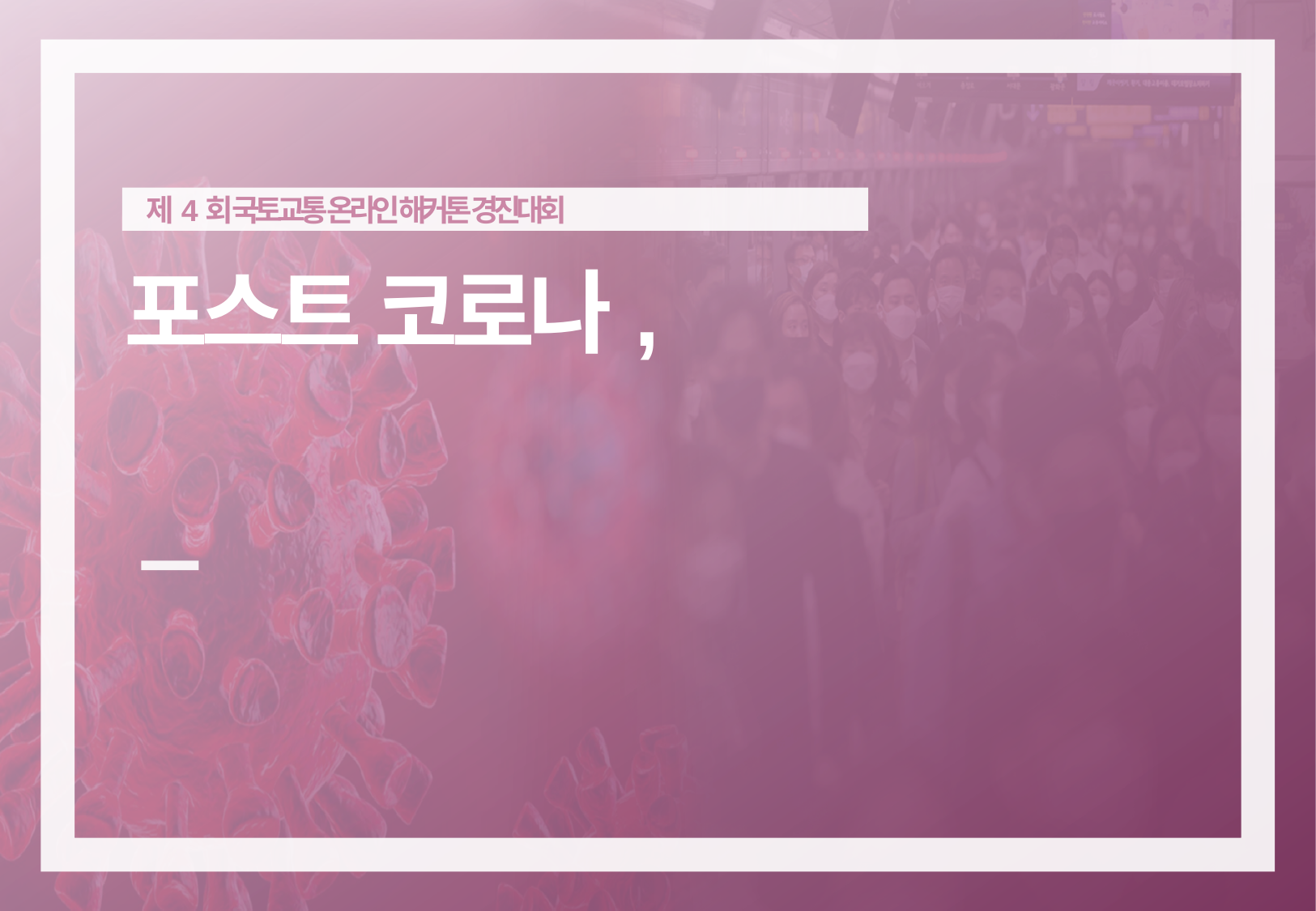

제4회 국토교통 온라인 해커톤 경진대회
포스트 코로나,
고령자의 안전한 이동을 위한
서울시 자치구 및 지하철역 분석

presented by. 알파팀